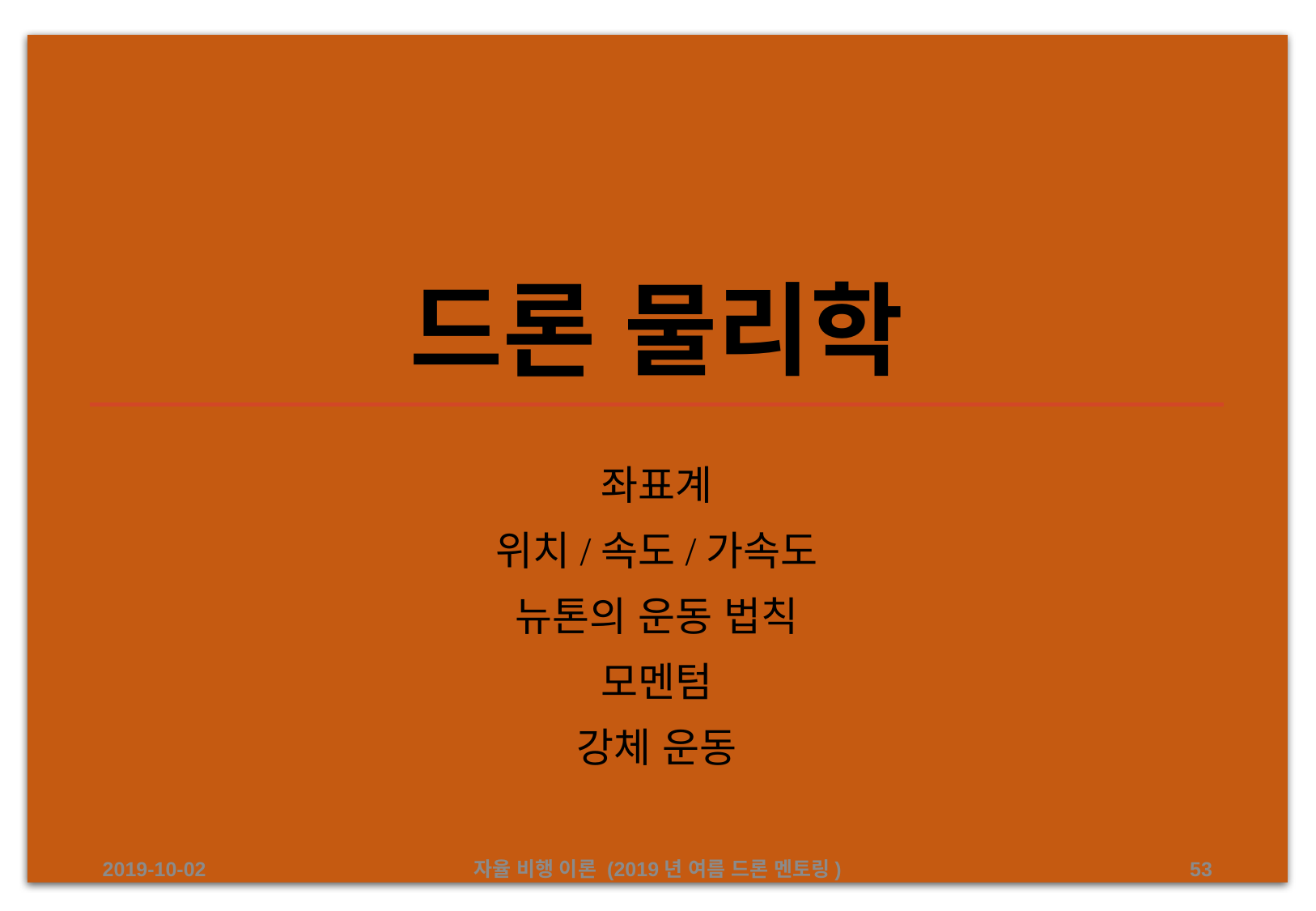

# 드론 물리학
좌표계
위치/속도/가속도
뉴톤의 운동 법칙
모멘텀
강체 운동
2019-10-02
자율 비행 이론 (2019년 여름 드론 멘토링)
53